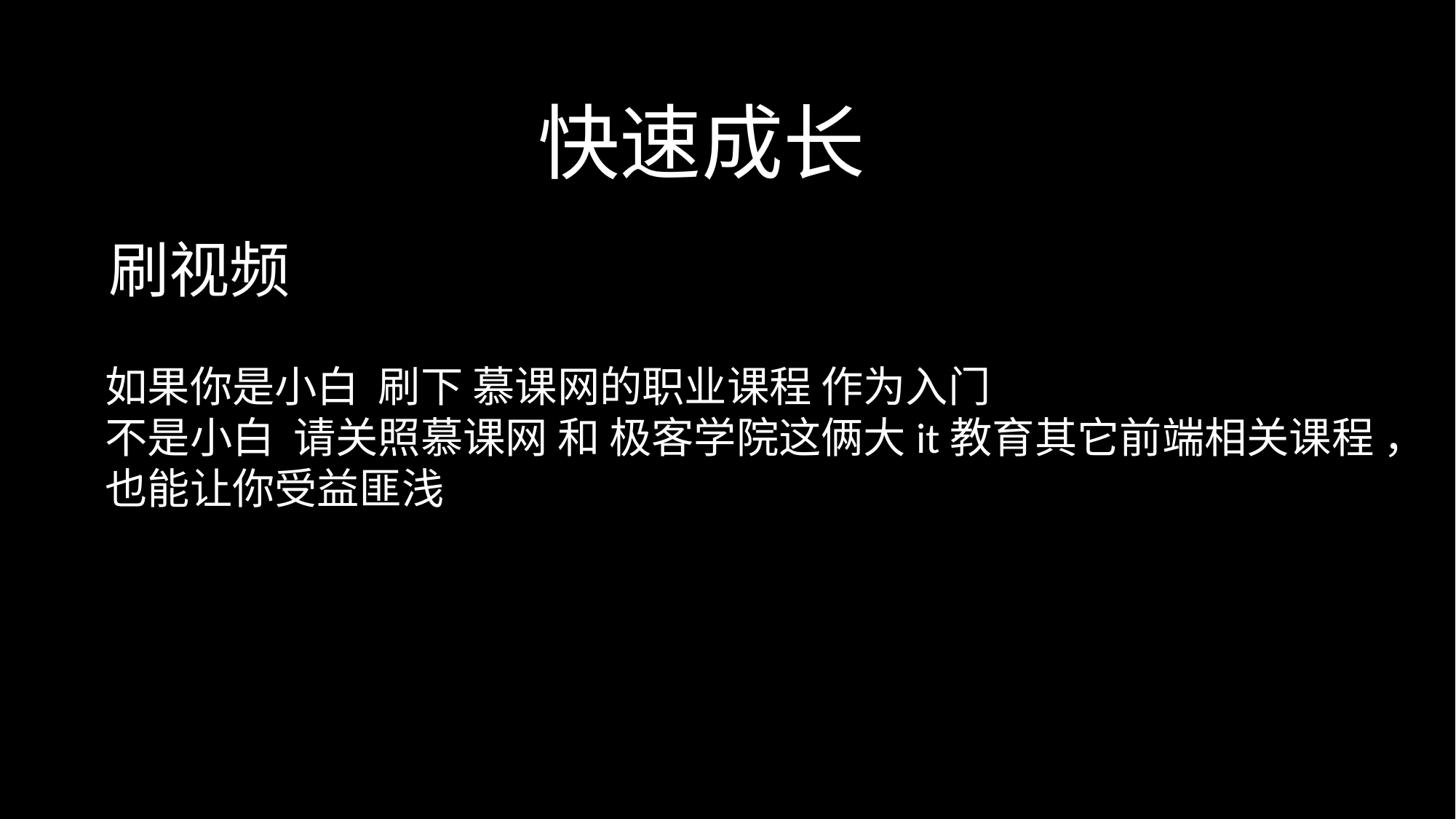

快速成长
刷视频
如果你是小白  刷下 慕课网的职业课程 作为入门
不是小白  请关照慕课网 和 极客学院这俩大it教育其它前端相关课程 ，
也能让你受益匪浅